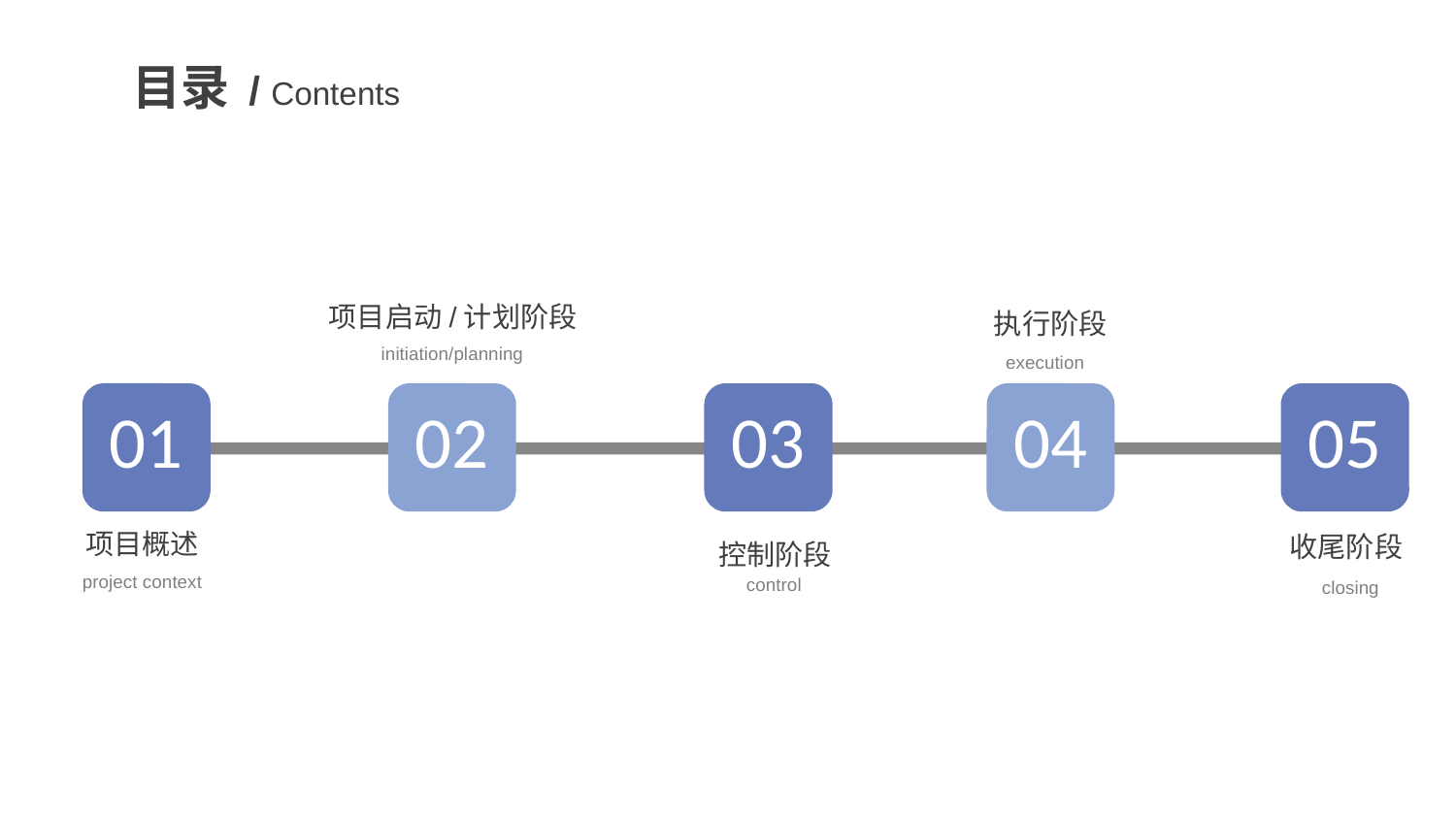

目录 / Contents
项目启动/计划阶段
执行阶段
initiation/planning
execution
01
02
03
04
05

项目概述
收尾阶段
控制阶段
project context
control
closing